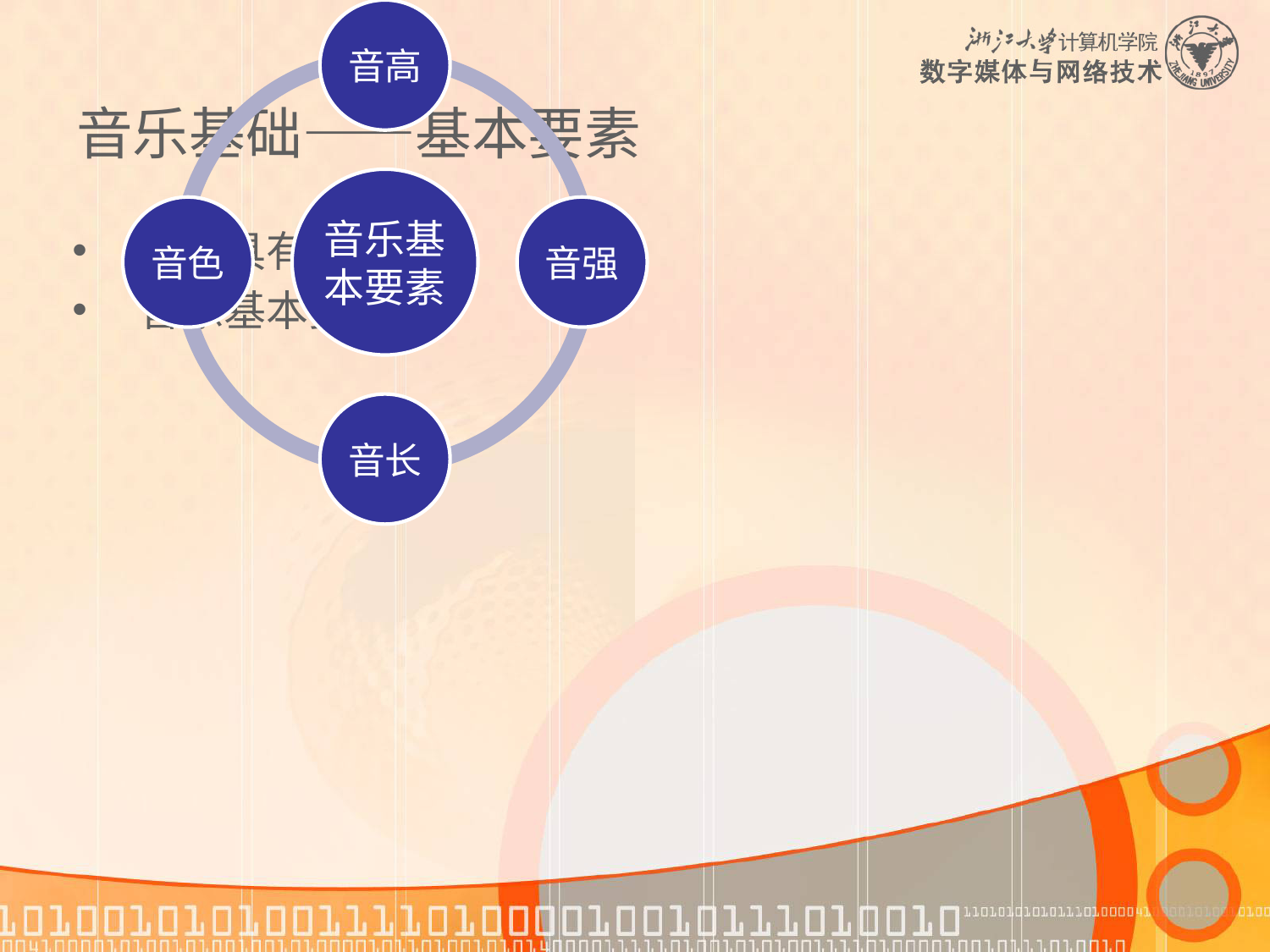

# 音乐基础——基本要素
 音乐具有信息属性
 音乐基本要素
音乐基本要素
音高
音强
音长
音色